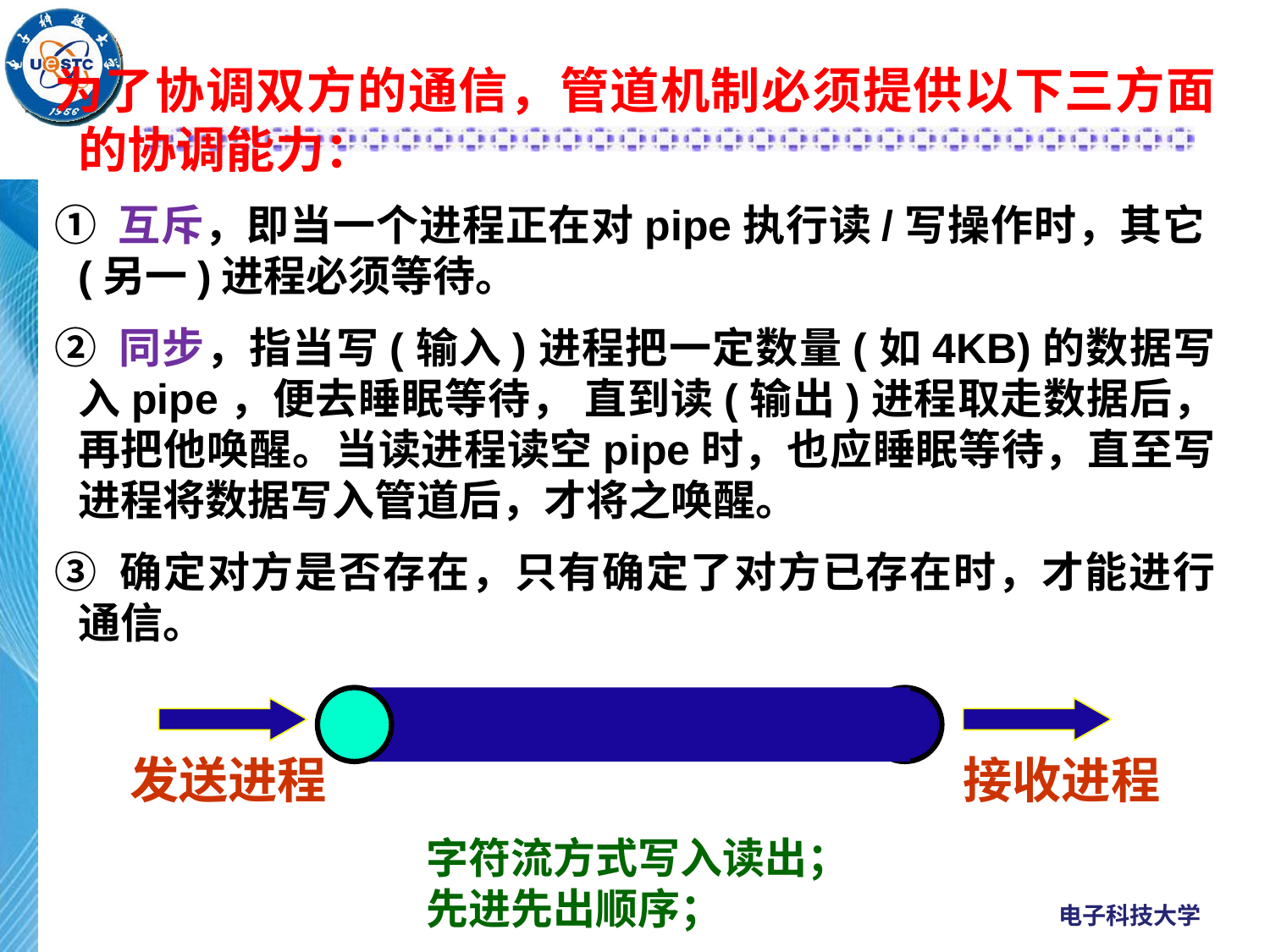

为了协调双方的通信，管道机制必须提供以下三方面的协调能力：
① 互斥，即当一个进程正在对pipe执行读/写操作时，其它(另一)进程必须等待。
② 同步，指当写(输入)进程把一定数量(如4KB)的数据写入pipe，便去睡眠等待， 直到读(输出)进程取走数据后，再把他唤醒。当读进程读空pipe时，也应睡眠等待，直至写进程将数据写入管道后，才将之唤醒。
③ 确定对方是否存在，只有确定了对方已存在时，才能进行通信。

发送进程
接收进程
字符流方式写入读出；
先进先出顺序；